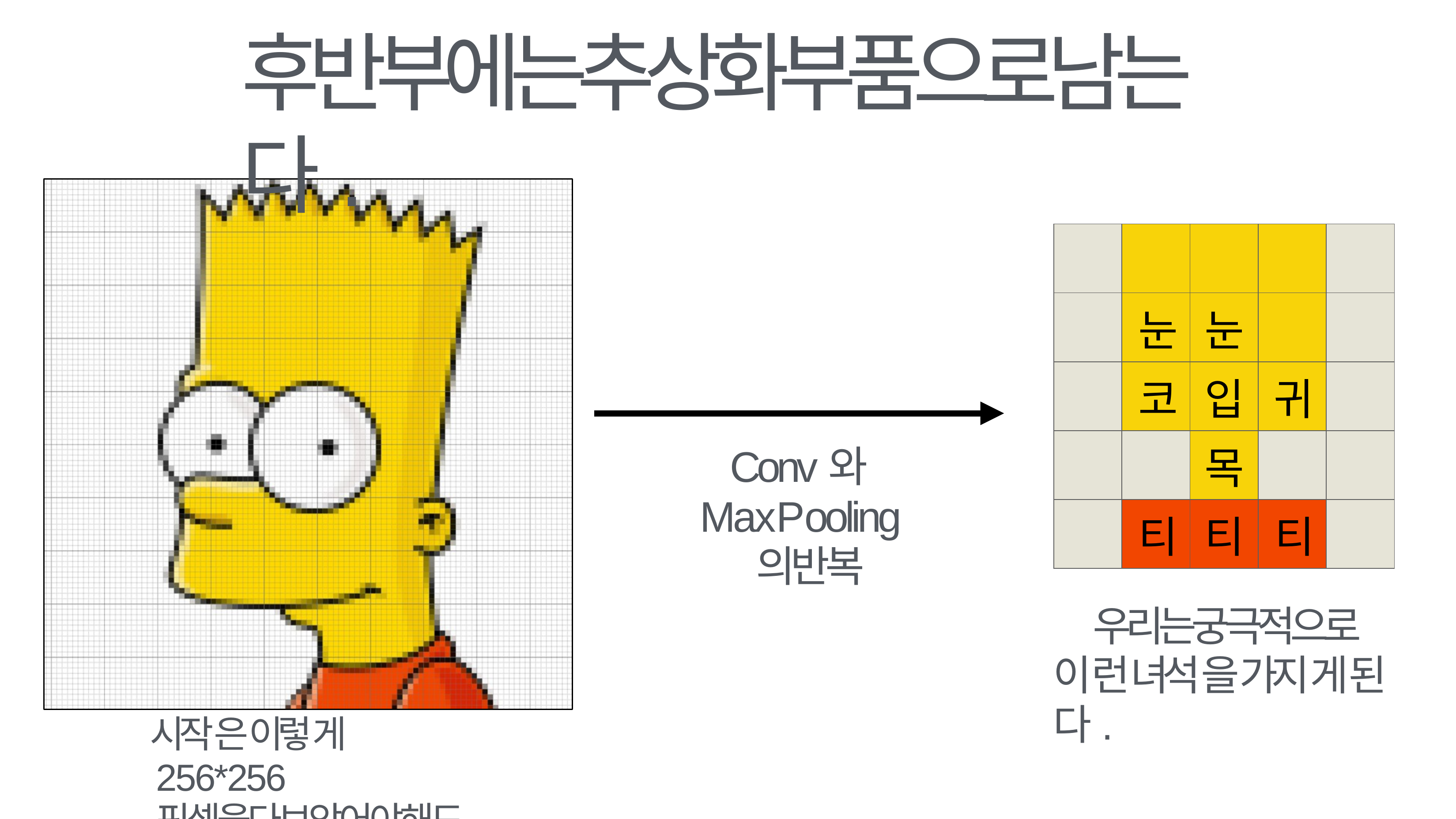

# 후반부에는추상화부품으로남는다.

|  |  |  |  |  |
| --- | --- | --- | --- | --- |
|  | 눈 | 눈 |  |  |
|  | 코 | 입 | 귀 |  |
|  |  | 목 |  |  |
|  | 티 | 티 | 티 |  |

Conv와  MaxPooling  의반복
우리는궁극적으로  이런녀석을가지게된다.
시작은이렇게256*256  픽셀을다보았어야해도